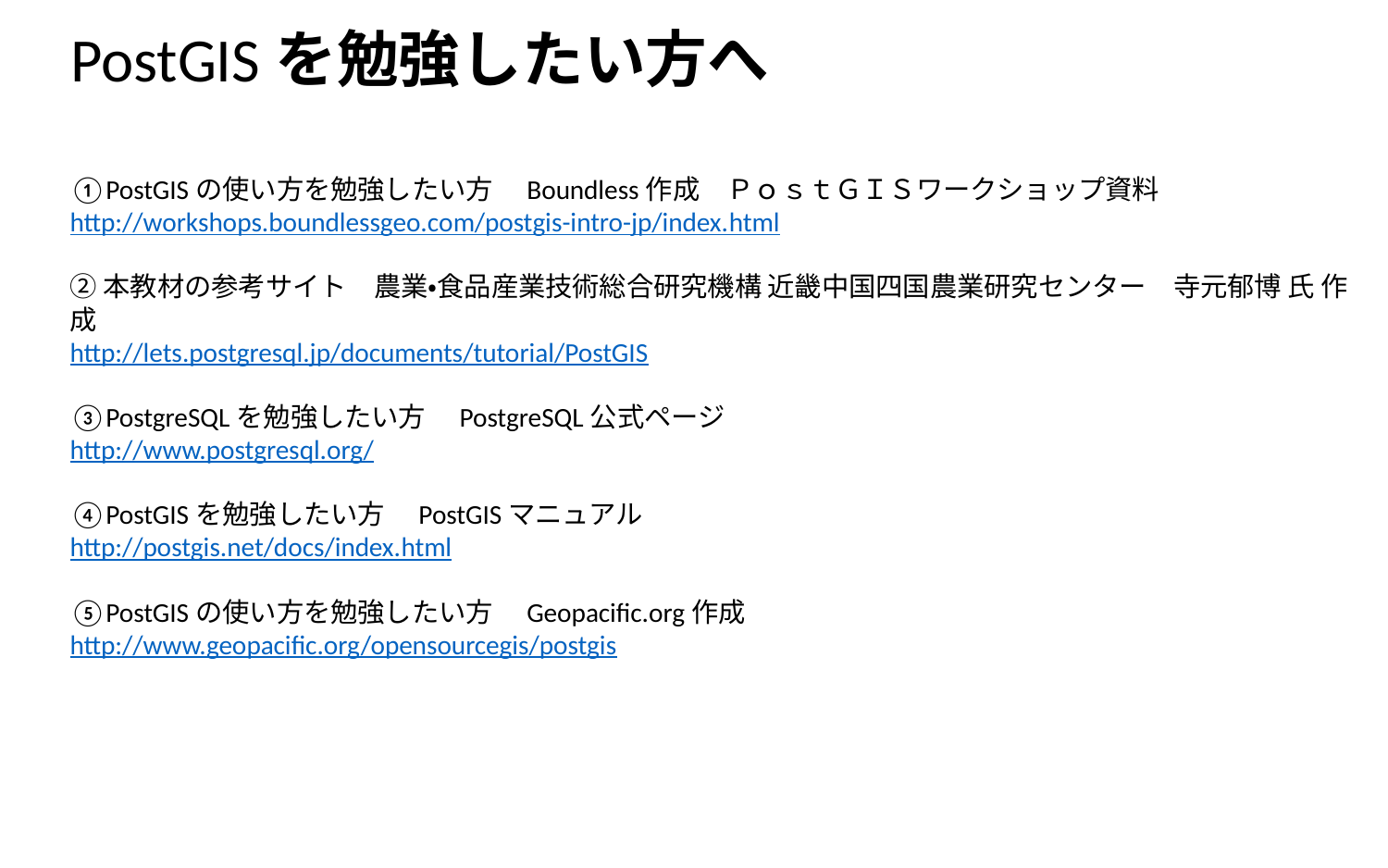

# PostGISを勉強したい方へ
①PostGISの使い方を勉強したい方　Boundless作成　ＰｏｓｔＧＩＳワークショップ資料
http://workshops.boundlessgeo.com/postgis-intro-jp/index.html

②本教材の参考サイト　農業・食品産業技術総合研究機構 近畿中国四国農業研究センター　寺元郁博 氏 作成
http://lets.postgresql.jp/documents/tutorial/PostGIS

③PostgreSQLを勉強したい方　PostgreSQL公式ページ
http://www.postgresql.org/

④PostGISを勉強したい方　PostGISマニュアル
http://postgis.net/docs/index.html

⑤PostGISの使い方を勉強したい方　Geopacific.org作成
http://www.geopacific.org/opensourcegis/postgis